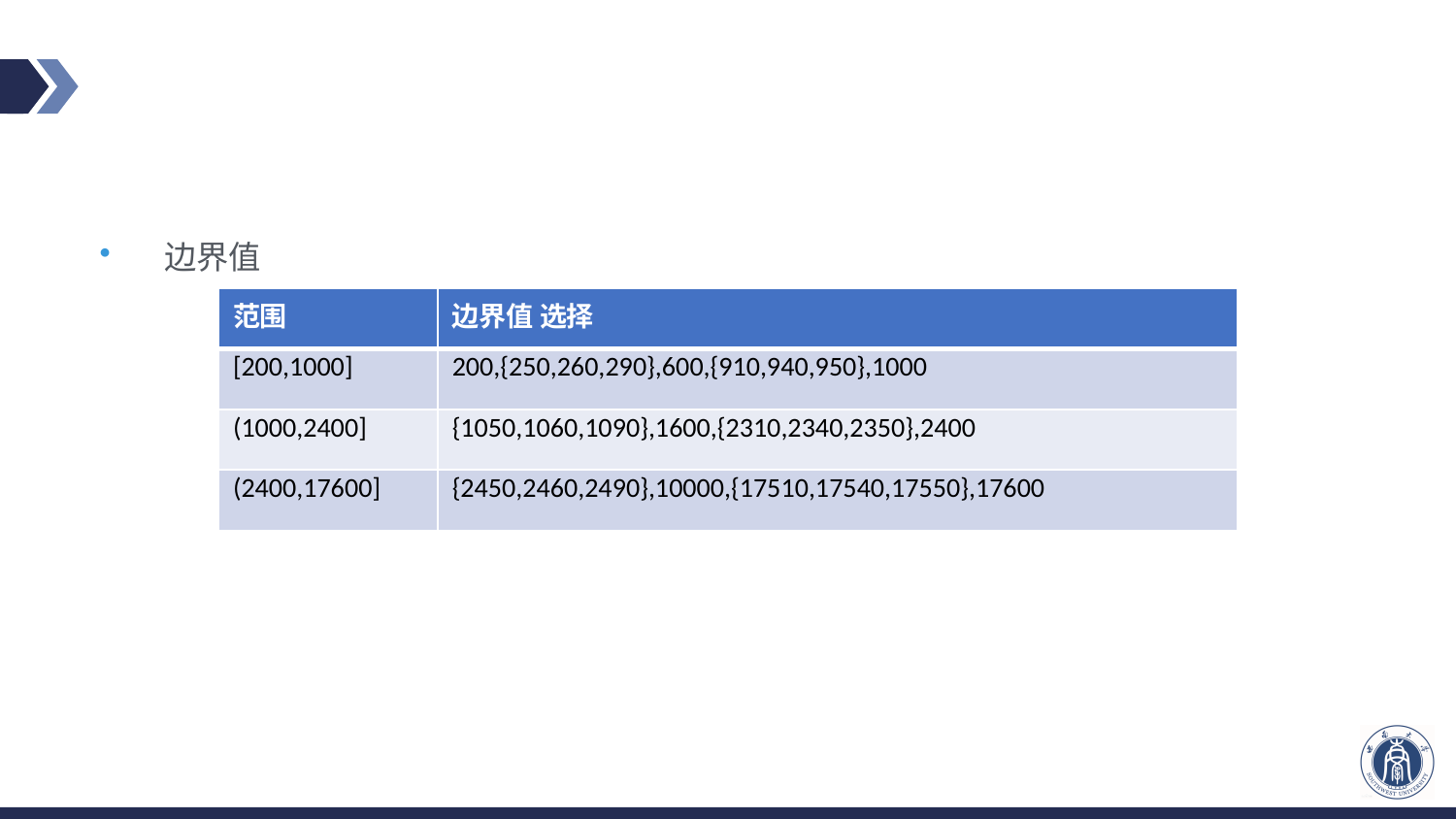

#
边界值
| 范围 | 边界值 选择 |
| --- | --- |
| [200,1000] | 200,{250,260,290},600,{910,940,950},1000 |
| (1000,2400] | {1050,1060,1090},1600,{2310,2340,2350},2400 |
| (2400,17600] | {2450,2460,2490},10000,{17510,17540,17550},17600 |